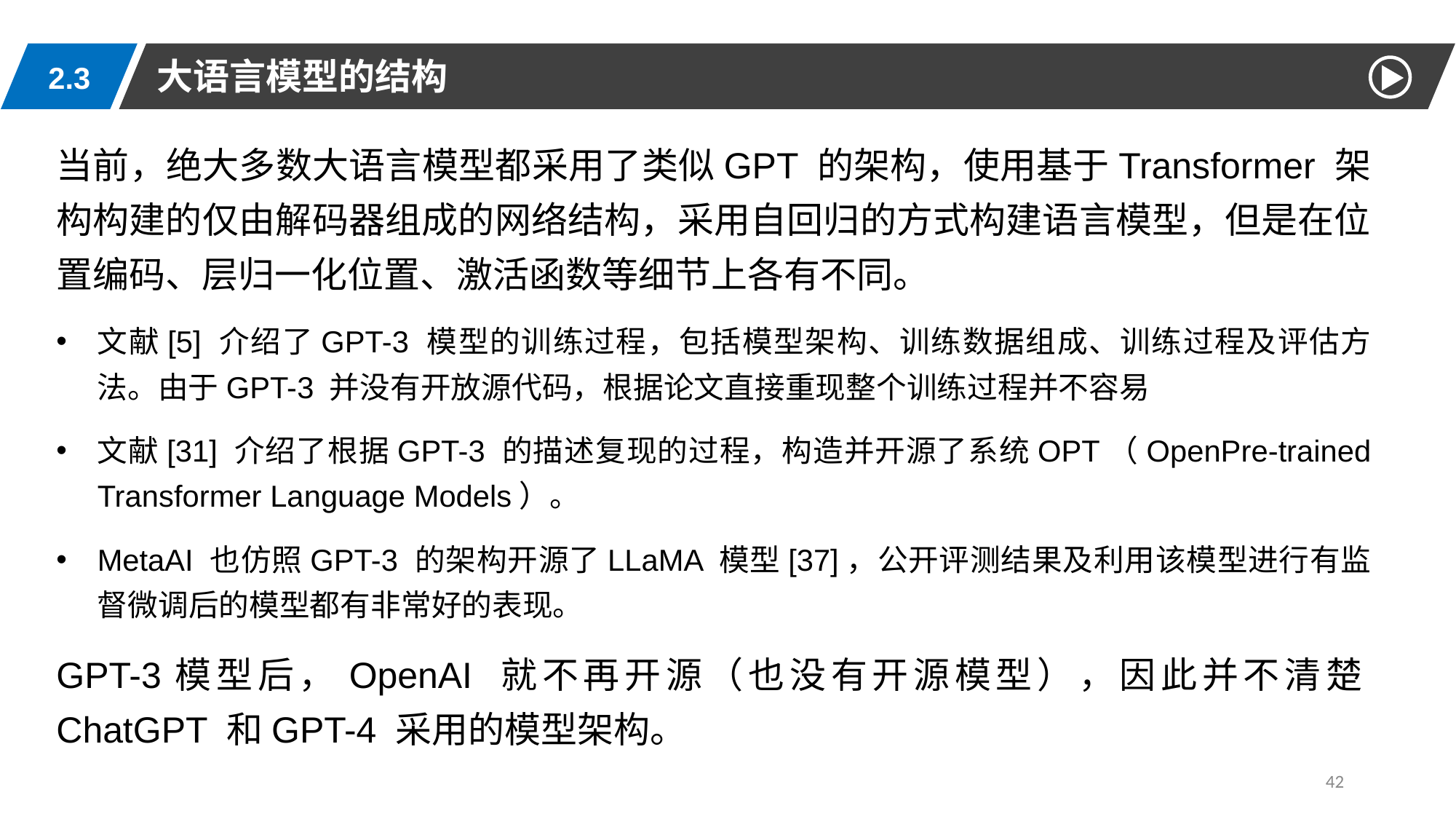

大语言模型的结构
2.3

当前，绝大多数大语言模型都采用了类似GPT 的架构，使用基于Transformer 架构构建的仅由解码器组成的网络结构，采用自回归的方式构建语言模型，但是在位置编码、层归一化位置、激活函数等细节上各有不同。
文献[5] 介绍了GPT-3 模型的训练过程，包括模型架构、训练数据组成、训练过程及评估方法。由于GPT-3 并没有开放源代码，根据论文直接重现整个训练过程并不容易
文献[31] 介绍了根据GPT-3 的描述复现的过程，构造并开源了系统OPT（OpenPre-trained Transformer Language Models）。
MetaAI 也仿照GPT-3 的架构开源了LLaMA 模型[37]，公开评测结果及利用该模型进行有监督微调后的模型都有非常好的表现。
GPT-3模型后，OpenAI 就不再开源（也没有开源模型），因此并不清楚ChatGPT 和GPT-4 采用的模型架构。
42